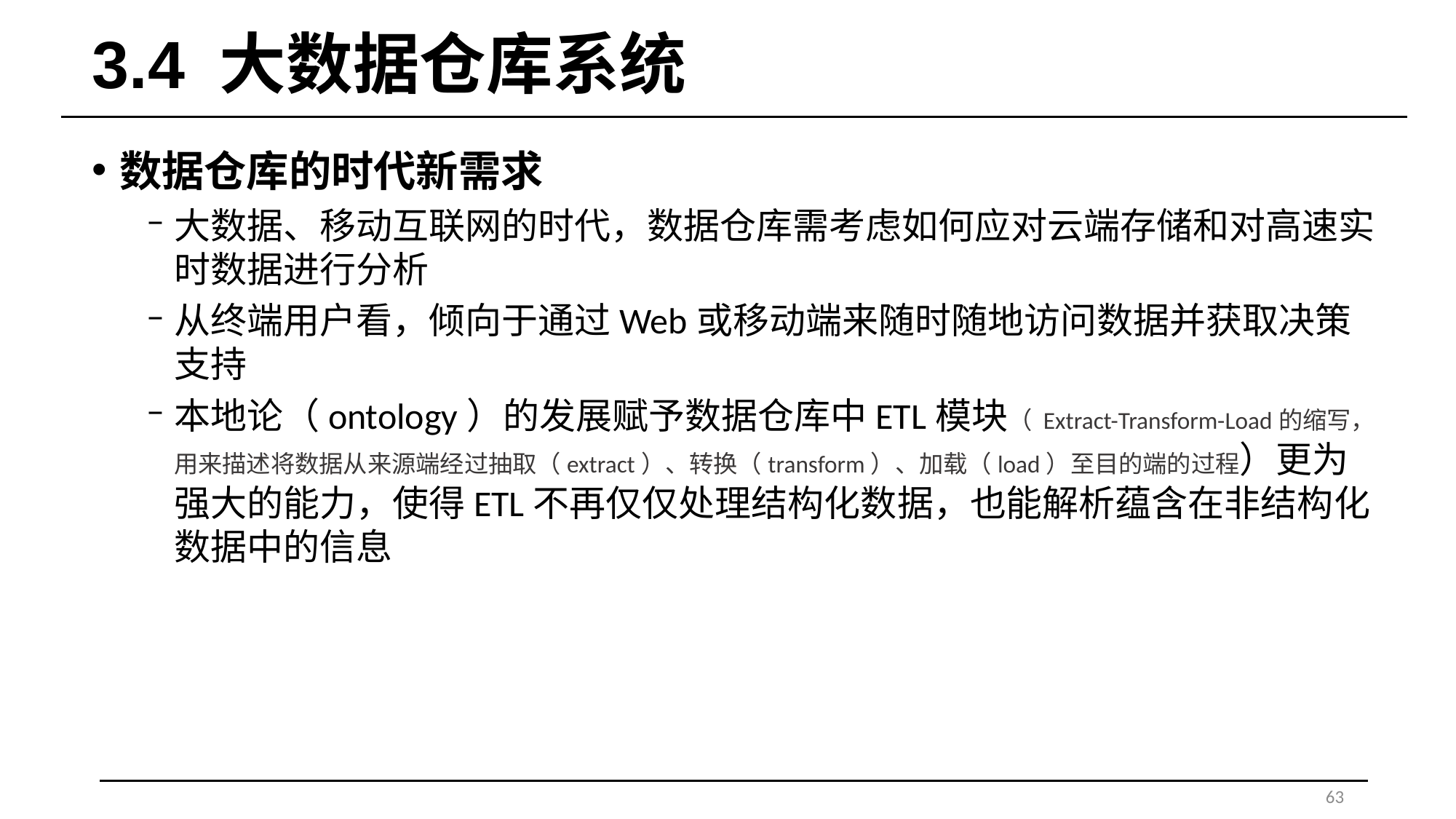

# 3.4 大数据仓库系统
数据仓库的时代新需求
大数据、移动互联网的时代，数据仓库需考虑如何应对云端存储和对高速实时数据进行分析
从终端用户看，倾向于通过Web或移动端来随时随地访问数据并获取决策支持
本地论（ontology）的发展赋予数据仓库中ETL模块（ Extract-Transform-Load的缩写，用来描述将数据从来源端经过抽取（extract）、转换（transform）、加载（load）至目的端的过程）更为强大的能力，使得ETL不再仅仅处理结构化数据，也能解析蕴含在非结构化数据中的信息
63